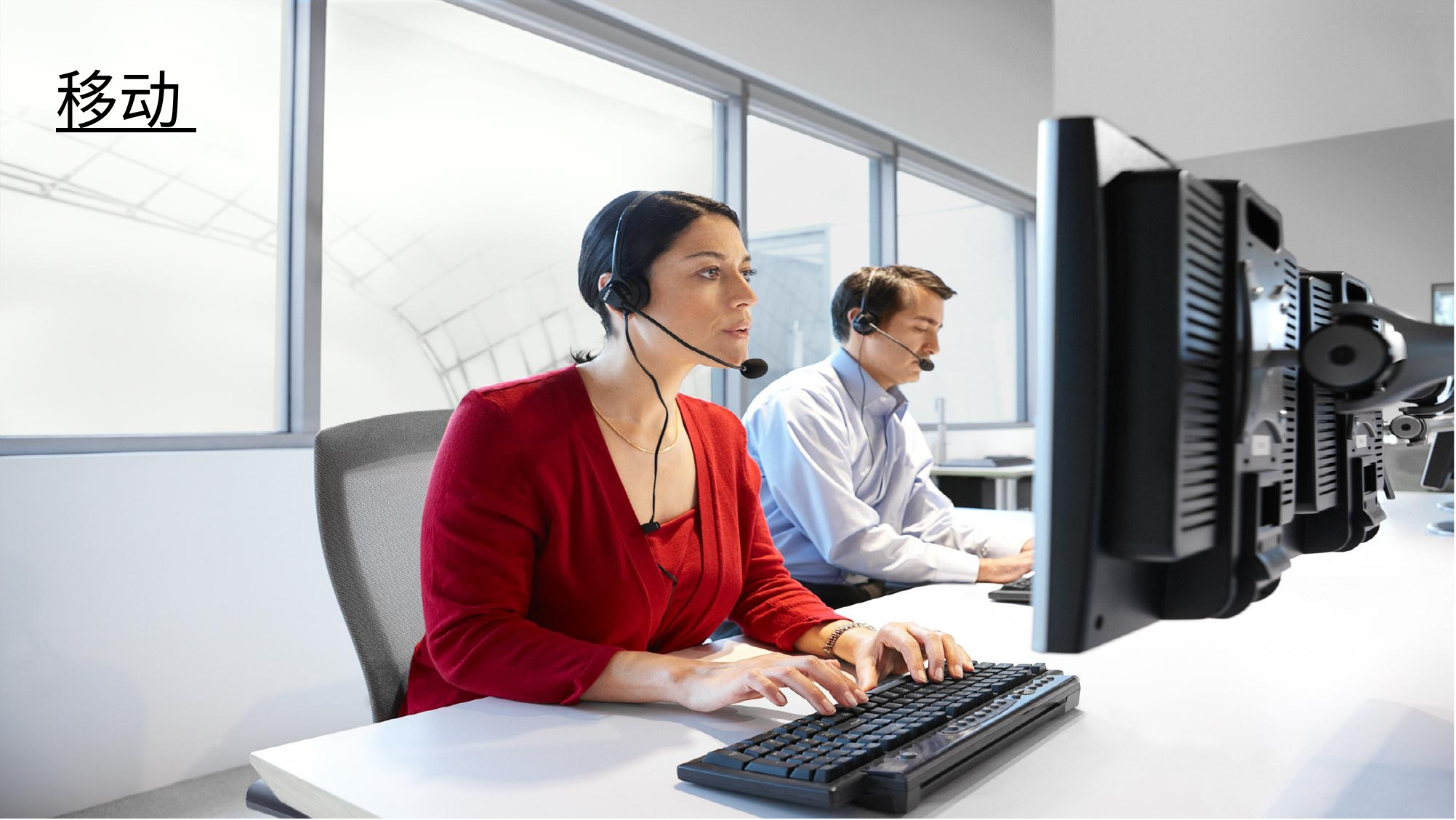

© 2014 SAP AG. All rights reserved by Liams Meng 孟盛.	26

移动